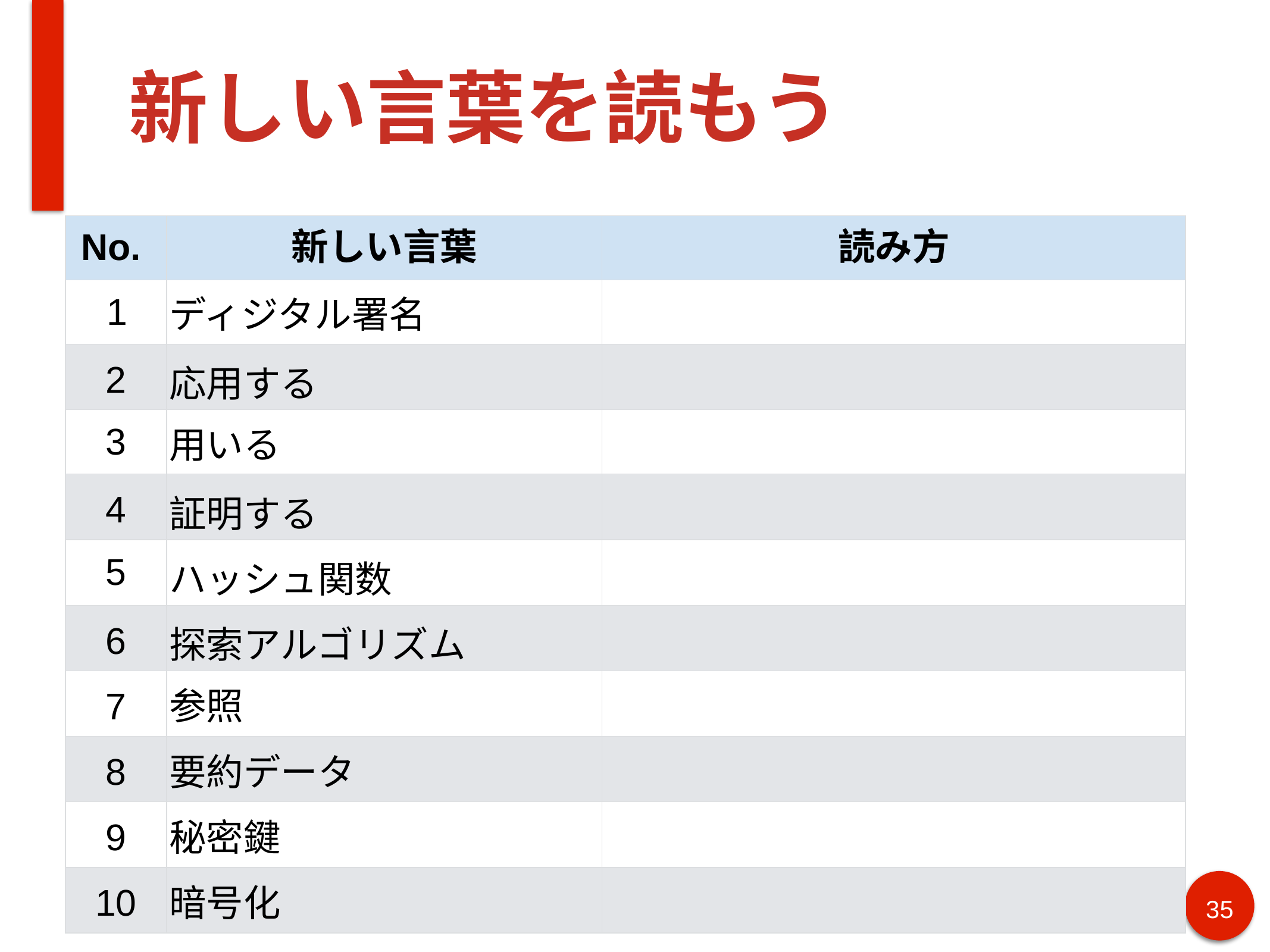

# 新しい言葉を読もう
| No. | 新しい言葉 | 読み方 |
| --- | --- | --- |
| 1 | ディジタル署名 |  |
| 2 | 応用する |  |
| 3 | 用いる |  |
| 4 | 証明する |  |
| 5 | ハッシュ関数 |  |
| 6 | 探索アルゴリズム |  |
| 7 | 参照 |  |
| 8 | 要約データ |  |
| 9 | 秘密鍵 |  |
| 10 | 暗号化 |  |
35